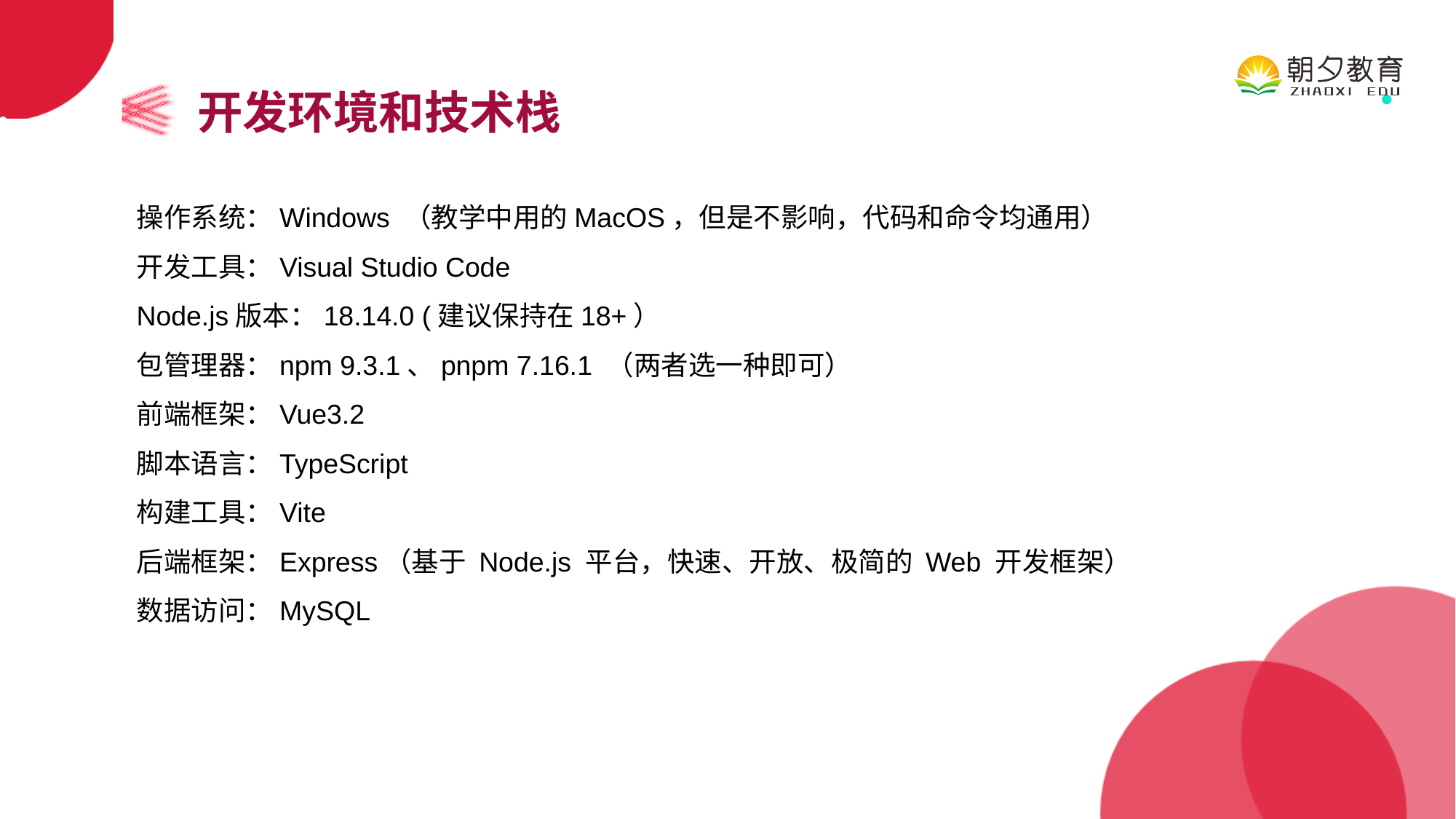

开发环境和技术栈
操作系统：Windows （教学中用的MacOS，但是不影响，代码和命令均通用）
开发工具：Visual Studio Code
Node.js版本：18.14.0 (建议保持在18+）
包管理器：npm 9.3.1、pnpm 7.16.1 （两者选一种即可）
前端框架：Vue3.2
脚本语言：TypeScript
构建工具：Vite
后端框架：Express（基于 Node.js 平台，快速、开放、极简的 Web 开发框架）
数据访问：MySQL